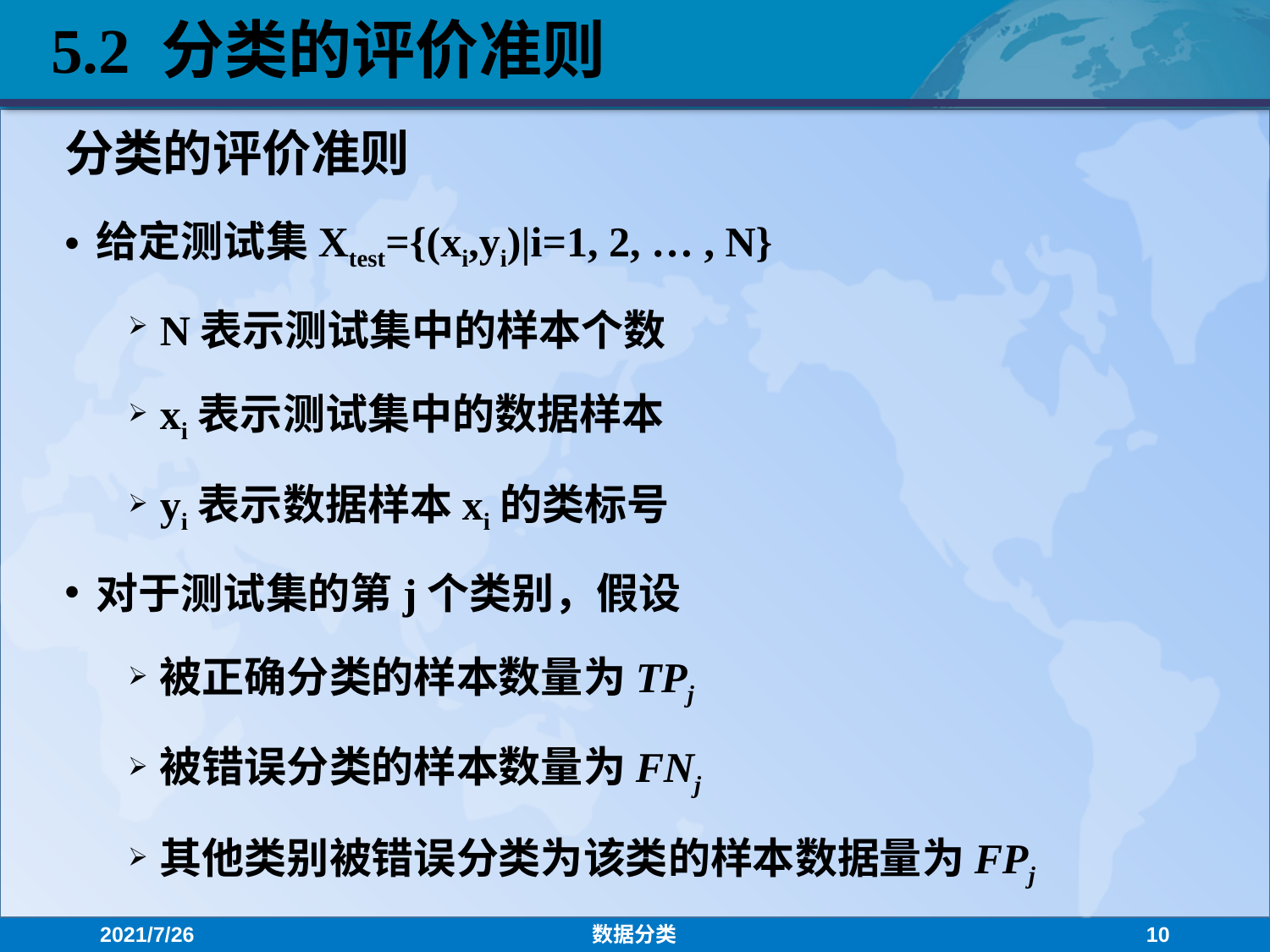

5.2 分类的评价准则
分类的评价准则
给定测试集Xtest={(xi,yi)|i=1, 2, … , N}
N表示测试集中的样本个数
xi表示测试集中的数据样本
yi表示数据样本xi的类标号
对于测试集的第j个类别，假设
被正确分类的样本数量为TPj
被错误分类的样本数量为FNj
其他类别被错误分类为该类的样本数据量为FPj
2021/7/26
数据分类
10